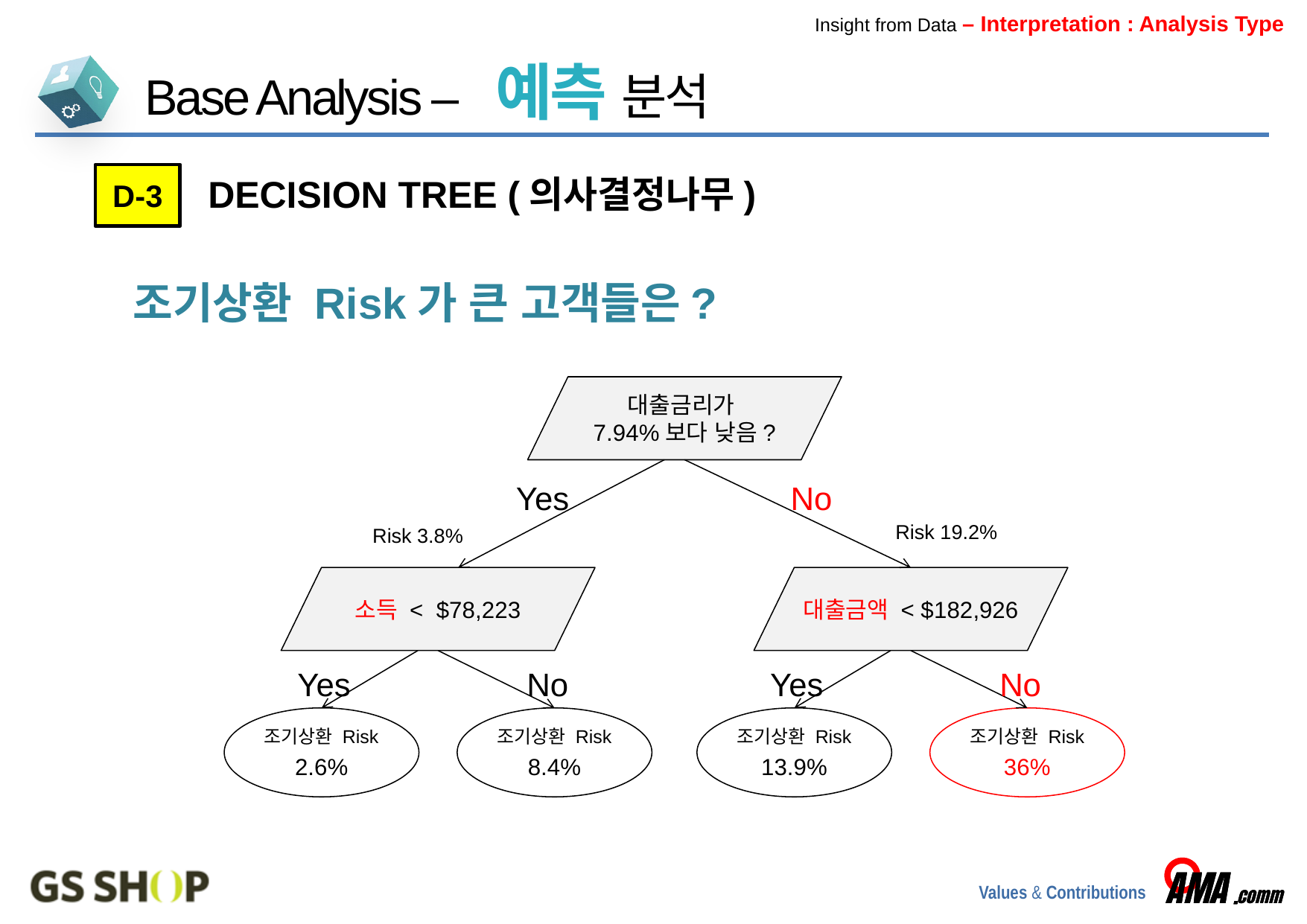

Insight from Data – Interpretation : Analysis Type
Base Analysis –  예측 분석
D-3
 DECISION TREE (의사결정나무)
조기상환 Risk가 큰 고객들은?
대출금리가
7.94%보다 낮음?
Yes
No
Risk 19.2%
Risk 3.8%
대출금액 < $182,926
소득 <  $78,223
Yes
No
Yes
No
조기상환 Risk
13.9%
조기상환 Risk
36%
조기상환 Risk
2.6%
조기상환 Risk
8.4%